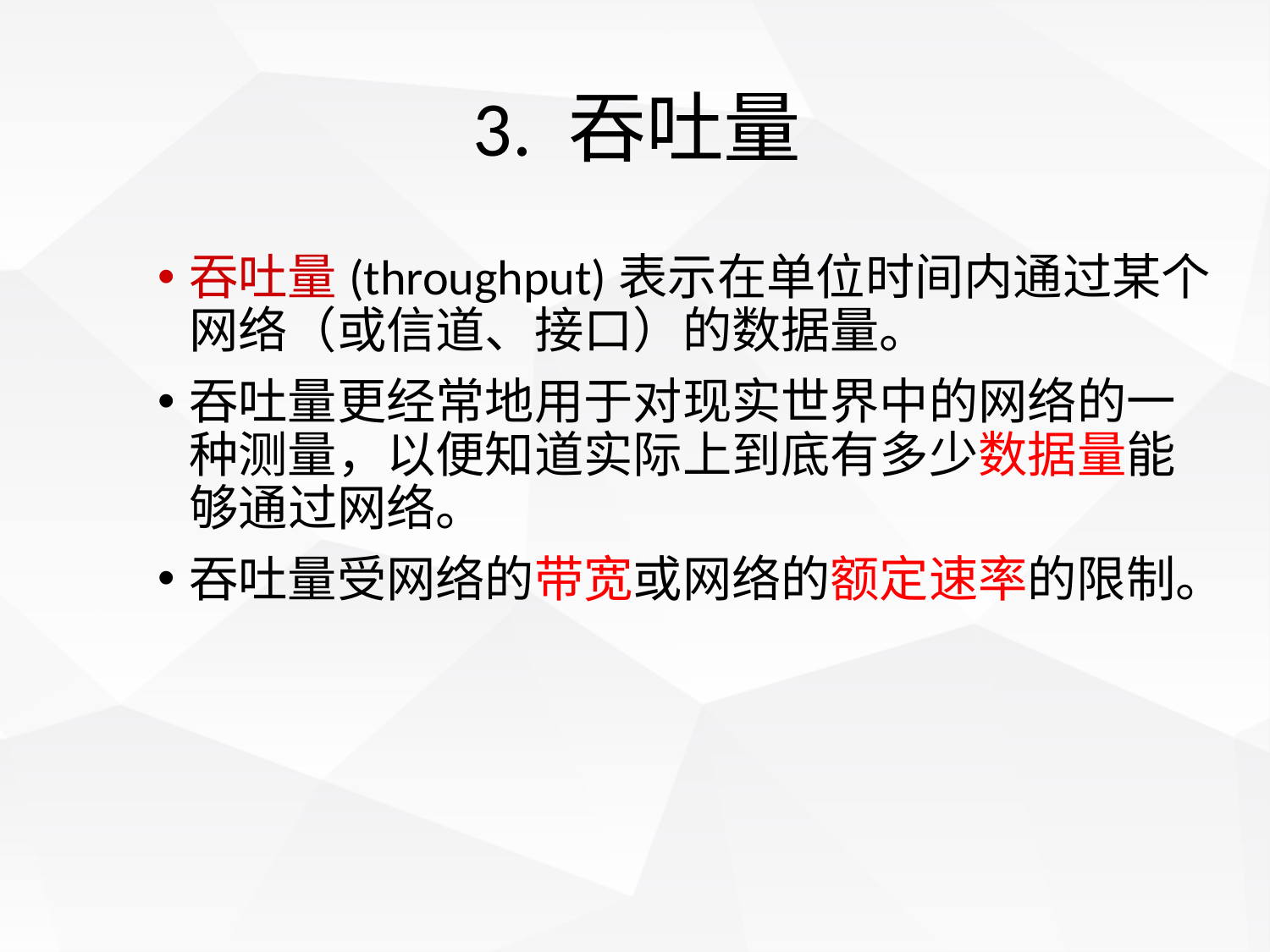

# 3. 吞吐量
吞吐量(throughput)表示在单位时间内通过某个网络（或信道、接口）的数据量。
吞吐量更经常地用于对现实世界中的网络的一种测量，以便知道实际上到底有多少数据量能够通过网络。
吞吐量受网络的带宽或网络的额定速率的限制。